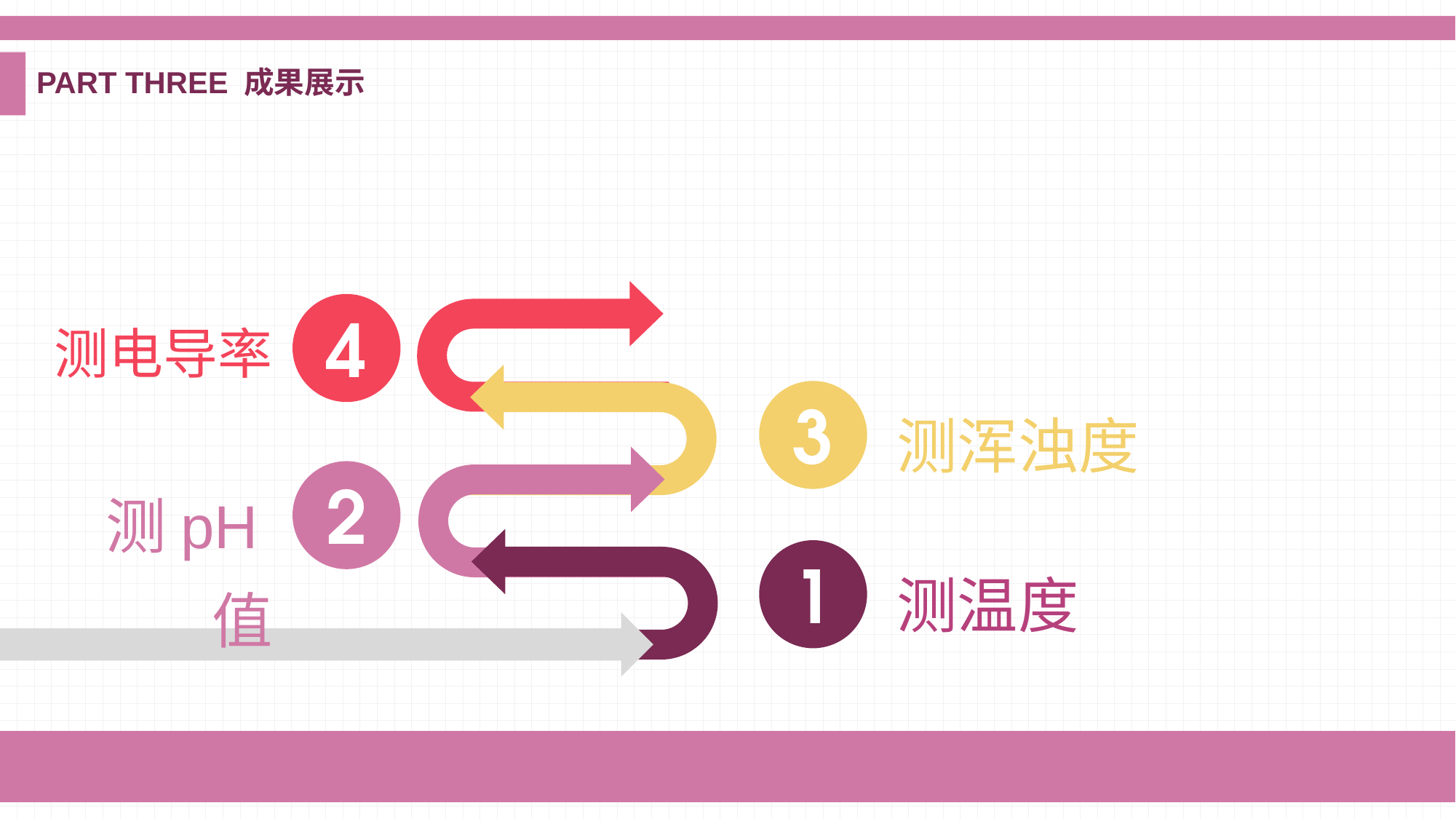

PART THREE 成果展示

测电导率
4

测浑浊度
3

测pH值
2

测温度
1